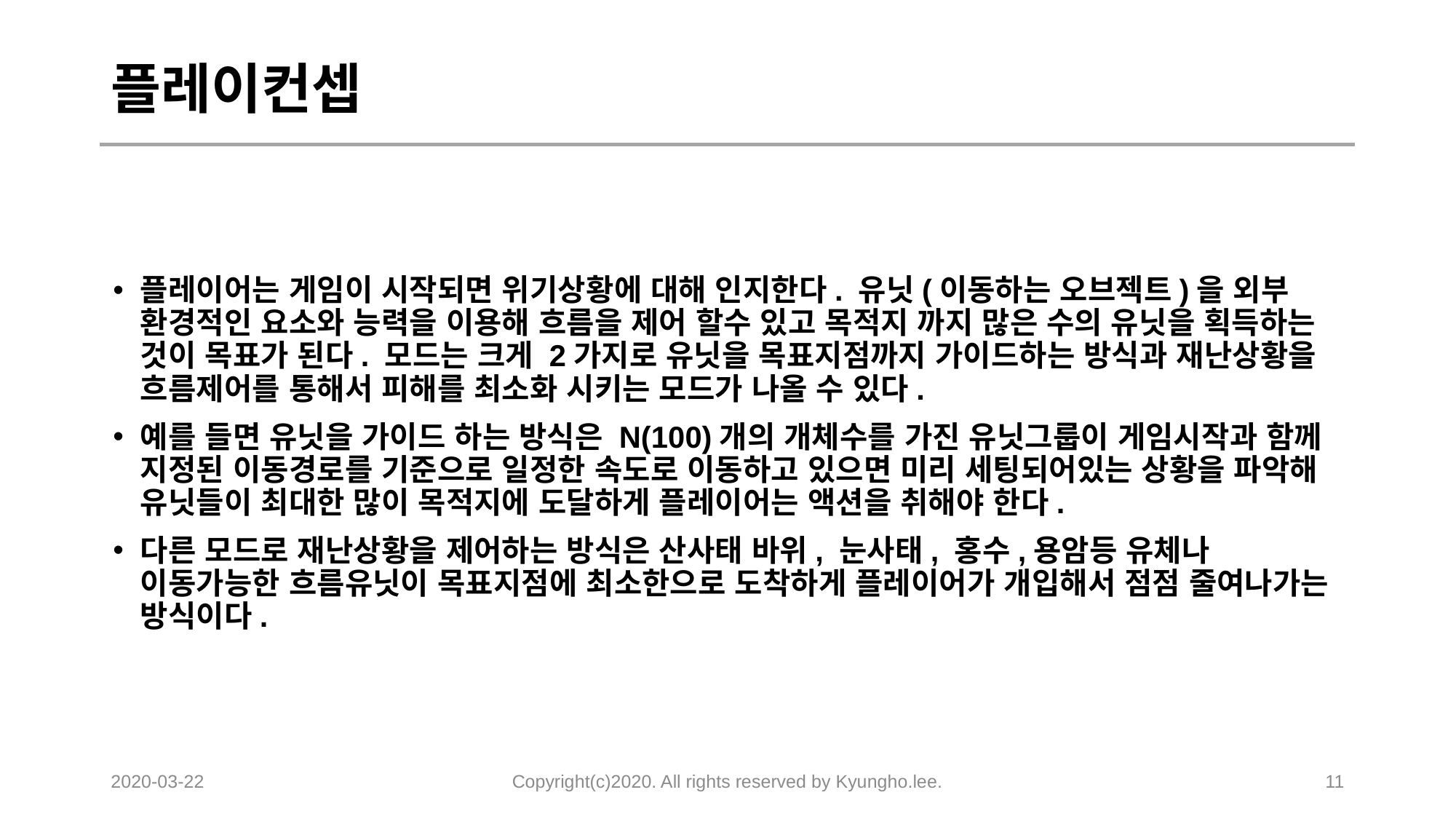

# 플레이컨셉

플레이어는 게임이 시작되면 위기상황에 대해 인지한다. 유닛(이동하는 오브젝트)을 외부 환경적인 요소와 능력을 이용해 흐름을 제어 할수 있고 목적지 까지 많은 수의 유닛을 획득하는 것이 목표가 된다. 모드는 크게 2가지로 유닛을 목표지점까지 가이드하는 방식과 재난상황을 흐름제어를 통해서 피해를 최소화 시키는 모드가 나올 수 있다.
예를 들면 유닛을 가이드 하는 방식은 N(100)개의 개체수를 가진 유닛그룹이 게임시작과 함께 지정된 이동경로를 기준으로 일정한 속도로 이동하고 있으면 미리 세팅되어있는 상황을 파악해 유닛들이 최대한 많이 목적지에 도달하게 플레이어는 액션을 취해야 한다.
다른 모드로 재난상황을 제어하는 방식은 산사태 바위, 눈사태, 홍수,용암등 유체나 이동가능한 흐름유닛이 목표지점에 최소한으로 도착하게 플레이어가 개입해서 점점 줄여나가는 방식이다.

2020-03-22
Copyright(c)2020. All rights reserved by Kyungho.lee.
11